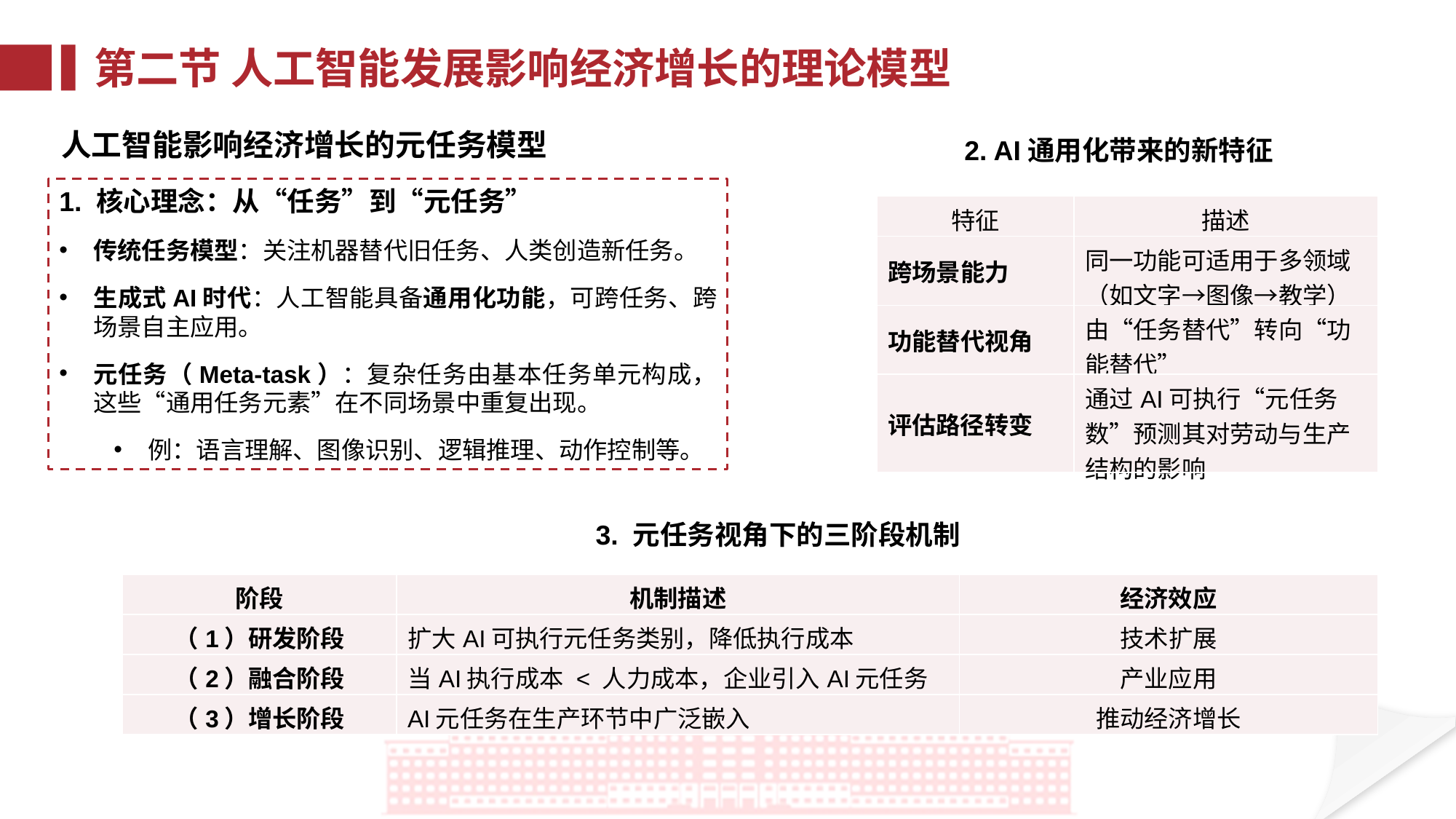

第二节 人工智能发展影响经济增长的理论模型
人工智能影响经济增长的元任务模型
2. AI通用化带来的新特征
1. 核心理念：从“任务”到“元任务”
传统任务模型：关注机器替代旧任务、人类创造新任务。
生成式AI时代：人工智能具备通用化功能，可跨任务、跨场景自主应用。
元任务（Meta-task）：复杂任务由基本任务单元构成，这些“通用任务元素”在不同场景中重复出现。
例：语言理解、图像识别、逻辑推理、动作控制等。
| 特征 | 描述 |
| --- | --- |
| 跨场景能力 | 同一功能可适用于多领域（如文字→图像→教学） |
| 功能替代视角 | 由“任务替代”转向“功能替代” |
| 评估路径转变 | 通过AI可执行“元任务数”预测其对劳动与生产结构的影响 |
3. 元任务视角下的三阶段机制
| 阶段 | 机制描述 | 经济效应 |
| --- | --- | --- |
| （1）研发阶段 | 扩大AI可执行元任务类别，降低执行成本 | 技术扩展 |
| （2）融合阶段 | 当AI执行成本 < 人力成本，企业引入AI元任务 | 产业应用 |
| （3）增长阶段 | AI元任务在生产环节中广泛嵌入 | 推动经济增长 |